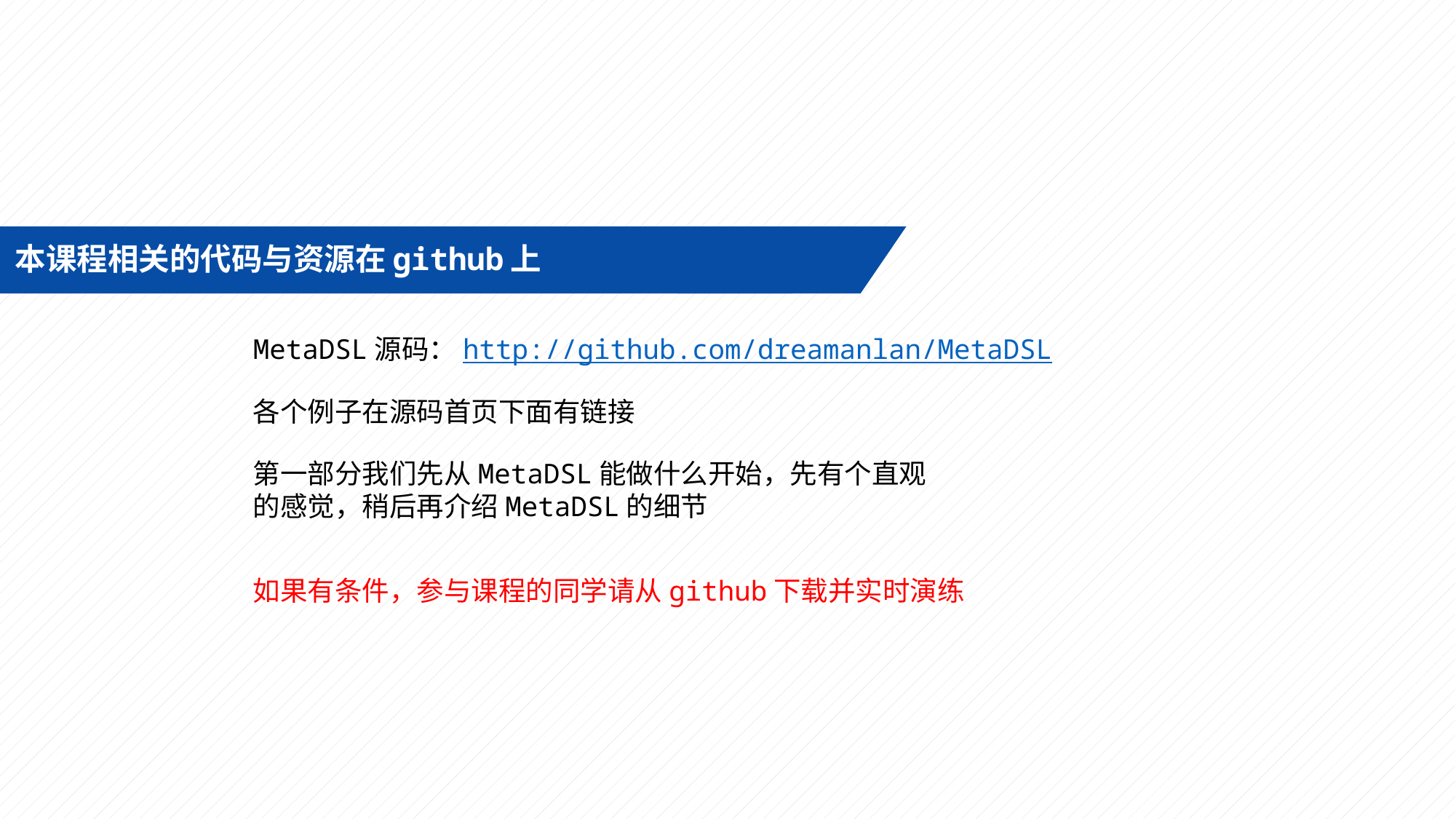

本课程相关的代码与资源在github上
MetaDSL源码：http://github.com/dreamanlan/MetaDSL
各个例子在源码首页下面有链接
第一部分我们先从MetaDSL能做什么开始，先有个直观的感觉，稍后再介绍MetaDSL的细节
如果有条件，参与课程的同学请从github下载并实时演练